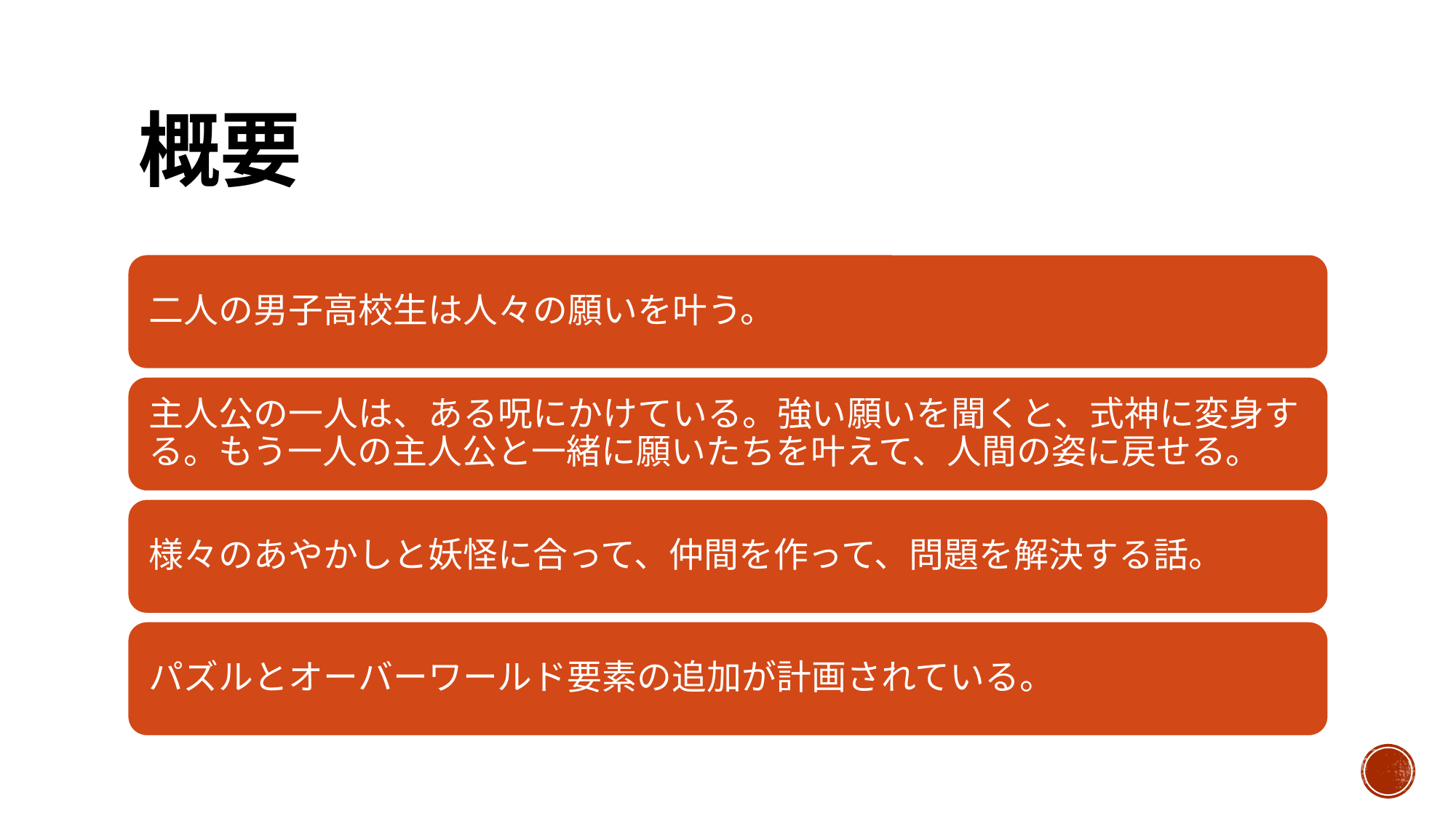

# 概要
二人の男子高校生は人々の願いを叶う。
主人公の一人は、ある呪にかけている。強い願いを聞くと、式神に変身する。もう一人の主人公と一緒に願いたちを叶えて、人間の姿に戻せる。
様々のあやかしと妖怪に合って、仲間を作って、問題を解決する話。
パズルとオーバーワールド要素の追加が計画されている。